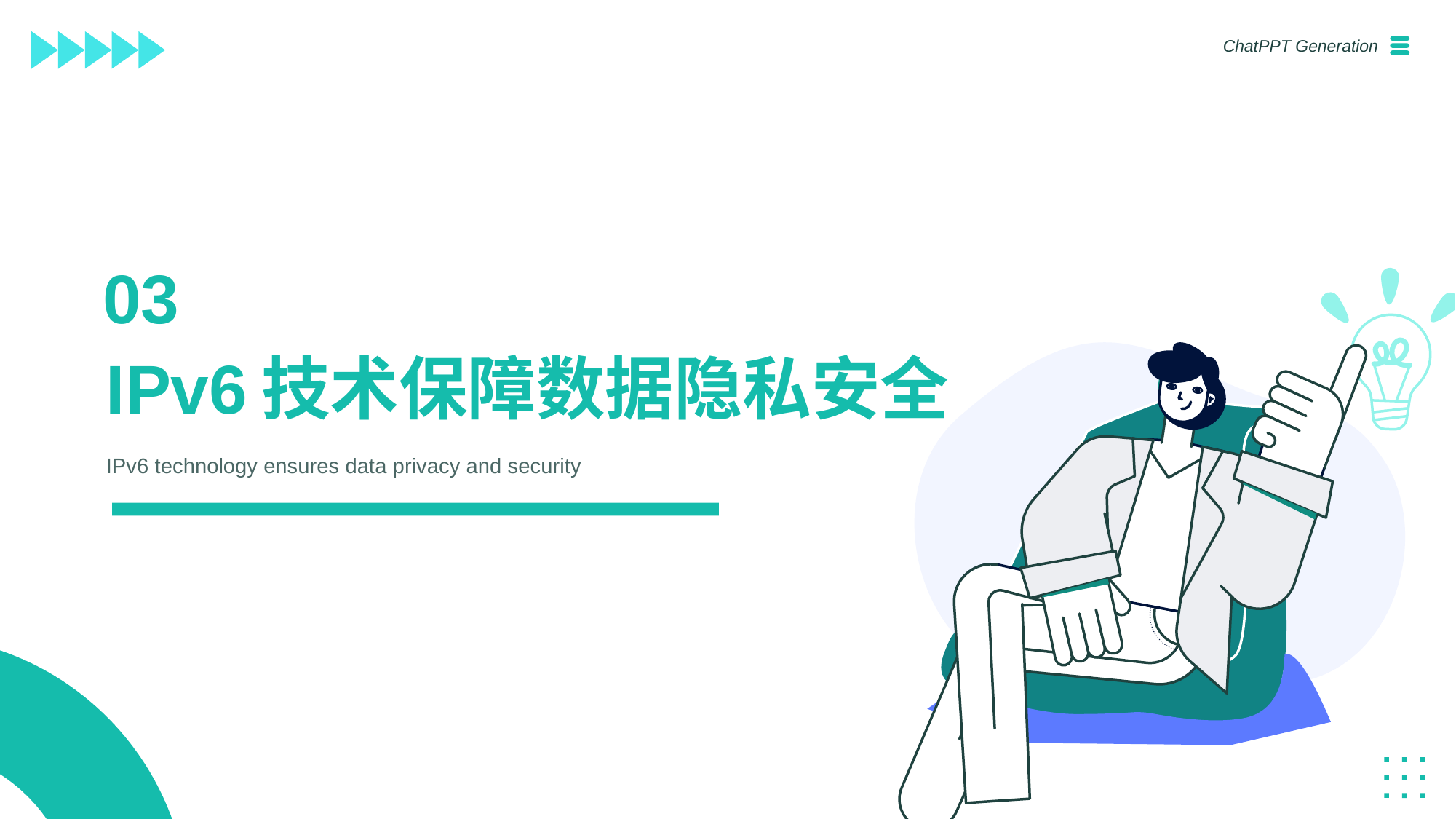

ChatPPT Generation

03

IPv6技术保障数据隐私安全
IPv6 technology ensures data privacy and security